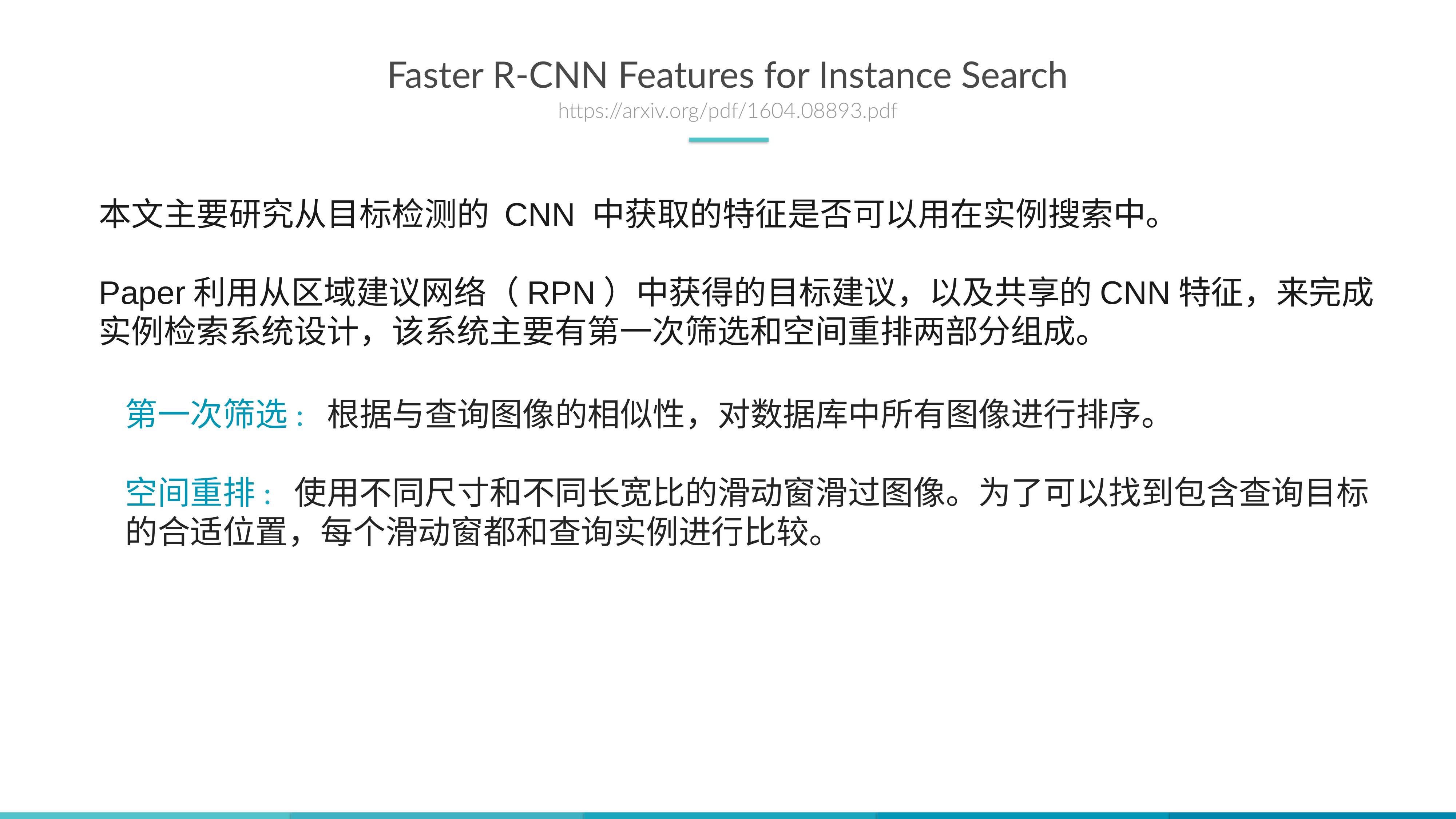

Faster R-CNN Features for Instance Search
https://arxiv.org/pdf/1604.08893.pdf

本文主要研究从目标检测的 CNN 中获取的特征是否可以用在实例搜索中。

Paper利用从区域建议网络（RPN）中获得的目标建议，以及共享的CNN特征，来完成实例检索系统设计，该系统主要有第一次筛选和空间重排两部分组成。
第一次筛选:  根据与查询图像的相似性，对数据库中所有图像进行排序。

空间重排:  使用不同尺寸和不同长宽比的滑动窗滑过图像。为了可以找到包含查询目标的合适位置，每个滑动窗都和查询实例进行比较。